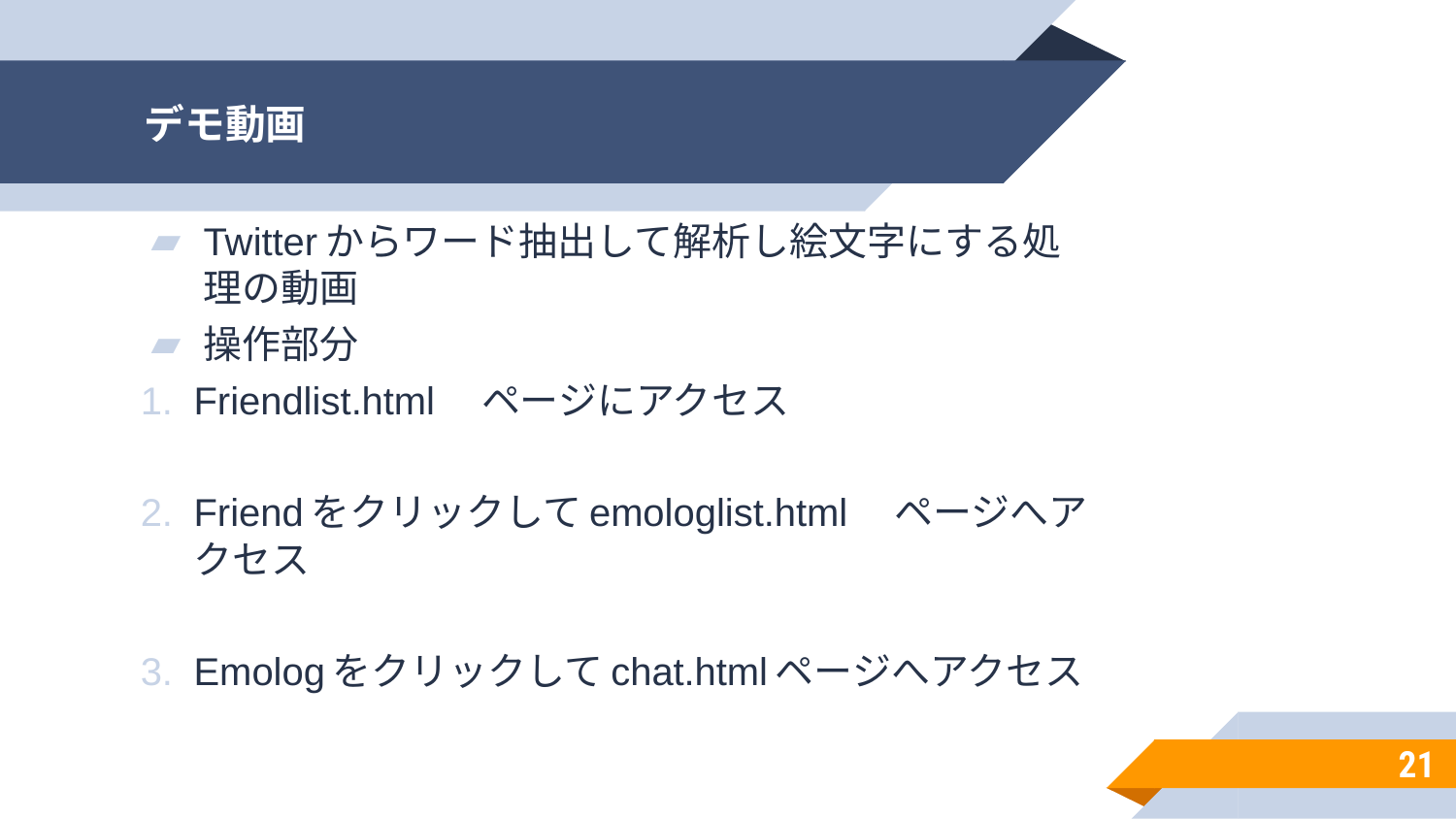

# デモ動画
Twitterからワード抽出して解析し絵文字にする処理の動画
操作部分
Friendlist.html　ページにアクセス

Friendをクリックしてemologlist.html　ページへアクセス

Emologをクリックしてchat.htmlページへアクセス
21